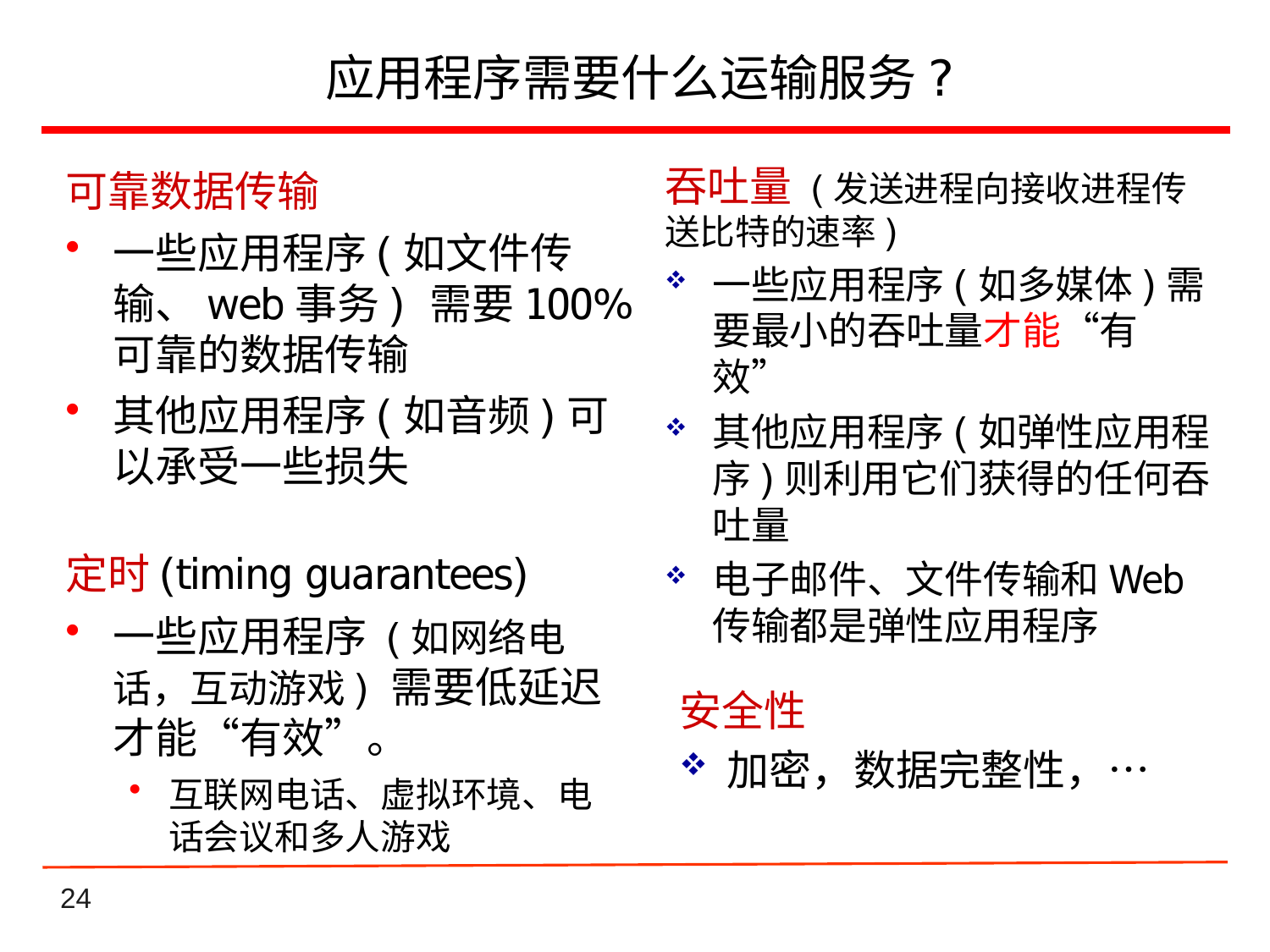

# 应用程序需要什么运输服务?
吞吐量 (发送进程向接收进程传送比特的速率)
一些应用程序(如多媒体)需要最小的吞吐量才能“有效”
其他应用程序(如弹性应用程序)则利用它们获得的任何吞吐量
电子邮件、文件传输和Web传输都是弹性应用程序
可靠数据传输
一些应用程序(如文件传输、web事务) 需要100%可靠的数据传输
其他应用程序(如音频)可以承受一些损失
定时(timing guarantees)
一些应用程序 (如网络电话，互动游戏) 需要低延迟才能“有效”。
互联网电话、虚拟环境、电话会议和多人游戏
安全性
加密，数据完整性，…